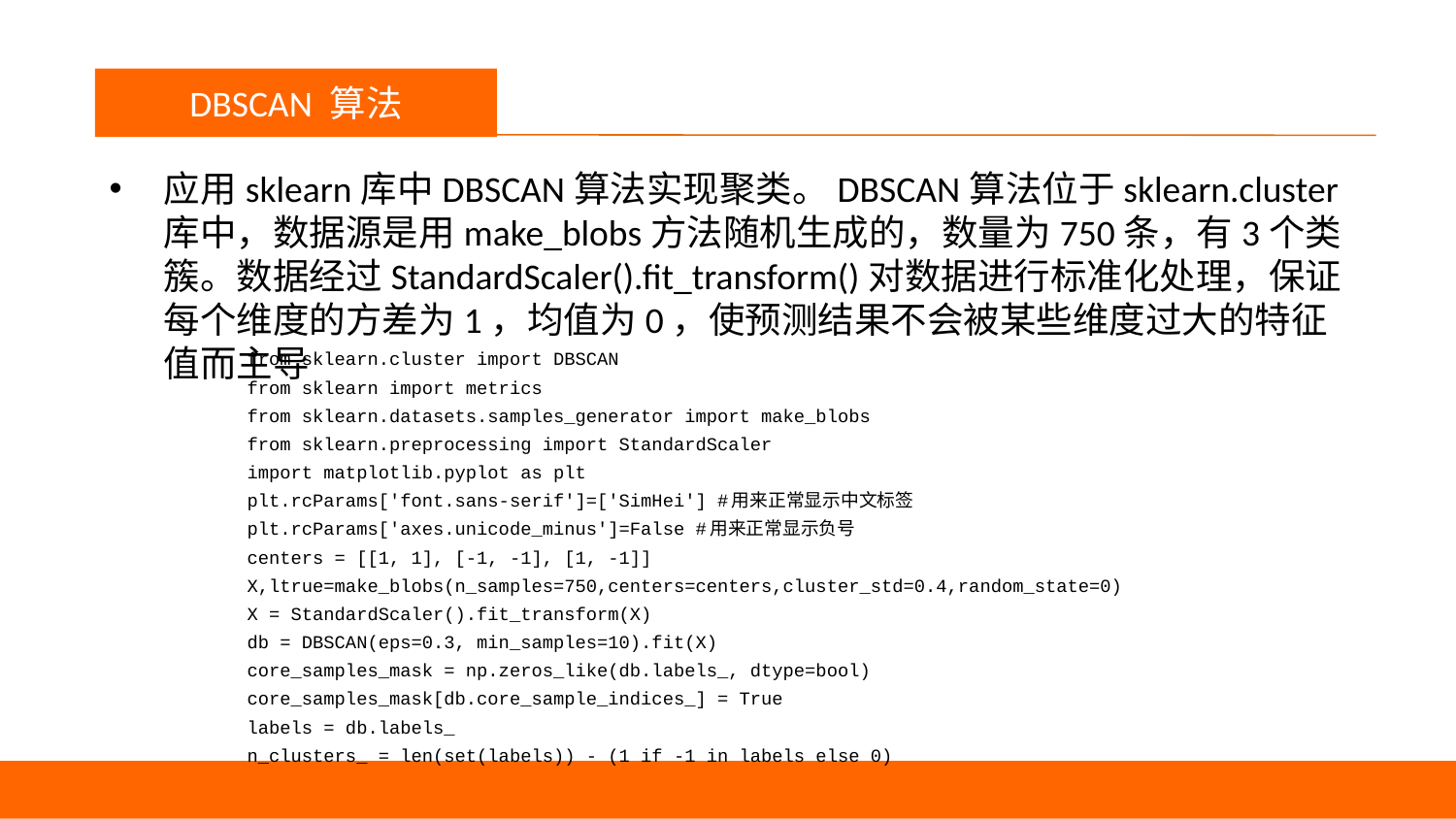

议程
DBSCAN 算法

应用sklearn库中DBSCAN算法实现聚类。DBSCAN算法位于sklearn.cluster库中，数据源是用make_blobs方法随机生成的，数量为750条，有3个类簇。数据经过StandardScaler().fit_transform()对数据进行标准化处理，保证每个维度的方差为1，均值为0，使预测结果不会被某些维度过大的特征值而主导
from sklearn.cluster import DBSCAN
from sklearn import metrics
from sklearn.datasets.samples_generator import make_blobs
from sklearn.preprocessing import StandardScaler
import matplotlib.pyplot as plt
plt.rcParams['font.sans-serif']=['SimHei'] #用来正常显示中文标签
plt.rcParams['axes.unicode_minus']=False #用来正常显示负号
centers = [[1, 1], [-1, -1], [1, -1]]
X,ltrue=make_blobs(n_samples=750,centers=centers,cluster_std=0.4,random_state=0)
X = StandardScaler().fit_transform(X)
db = DBSCAN(eps=0.3, min_samples=10).fit(X)
core_samples_mask = np.zeros_like(db.labels_, dtype=bool)
core_samples_mask[db.core_sample_indices_] = True
labels = db.labels_
n_clusters_ = len(set(labels)) - (1 if -1 in labels else 0)